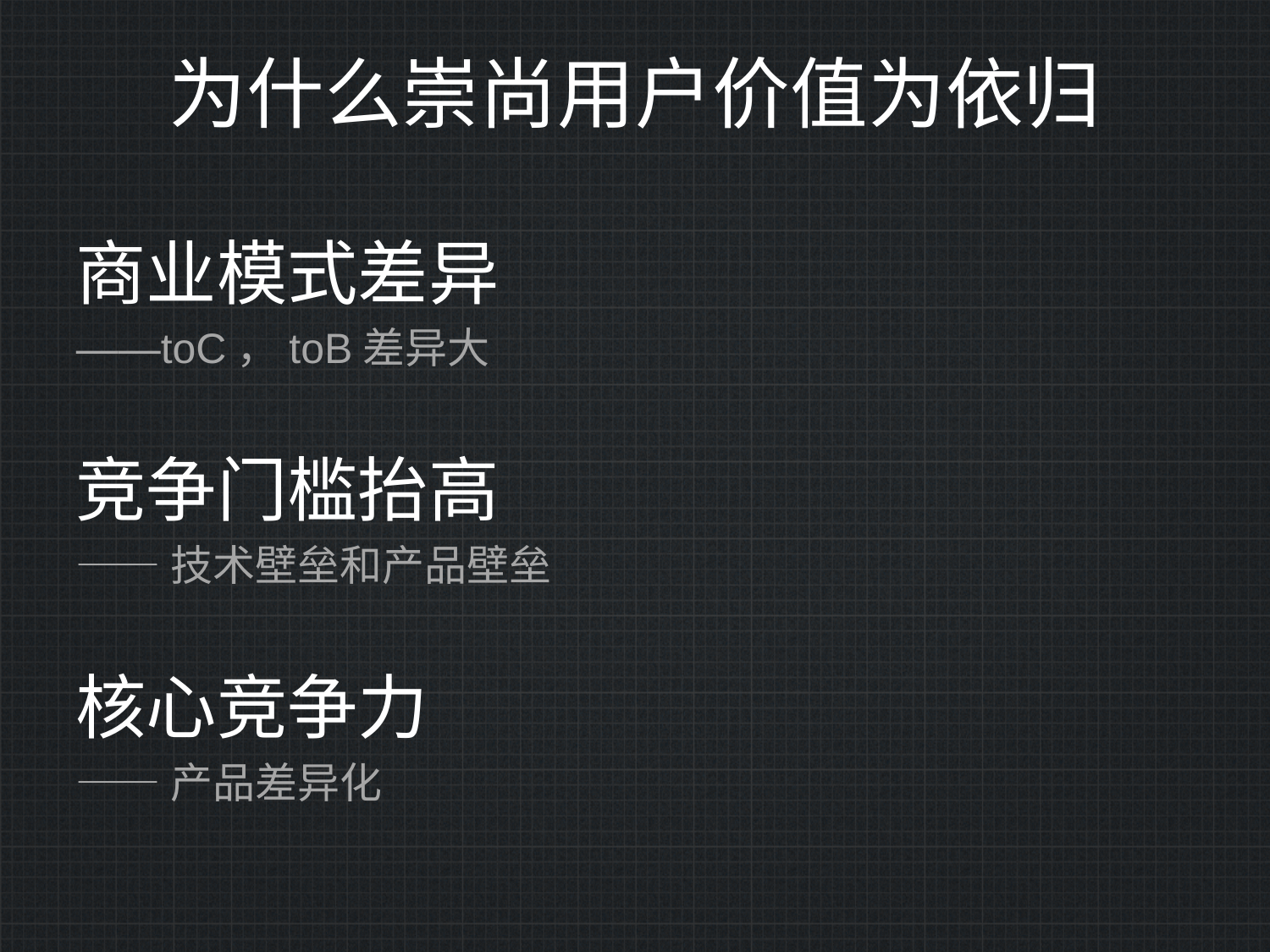

# 为什么崇尚用户价值为依归
商业模式差异
——toC，toB差异大

竞争门槛抬高
——技术壁垒和产品壁垒

核心竞争力
——产品差异化